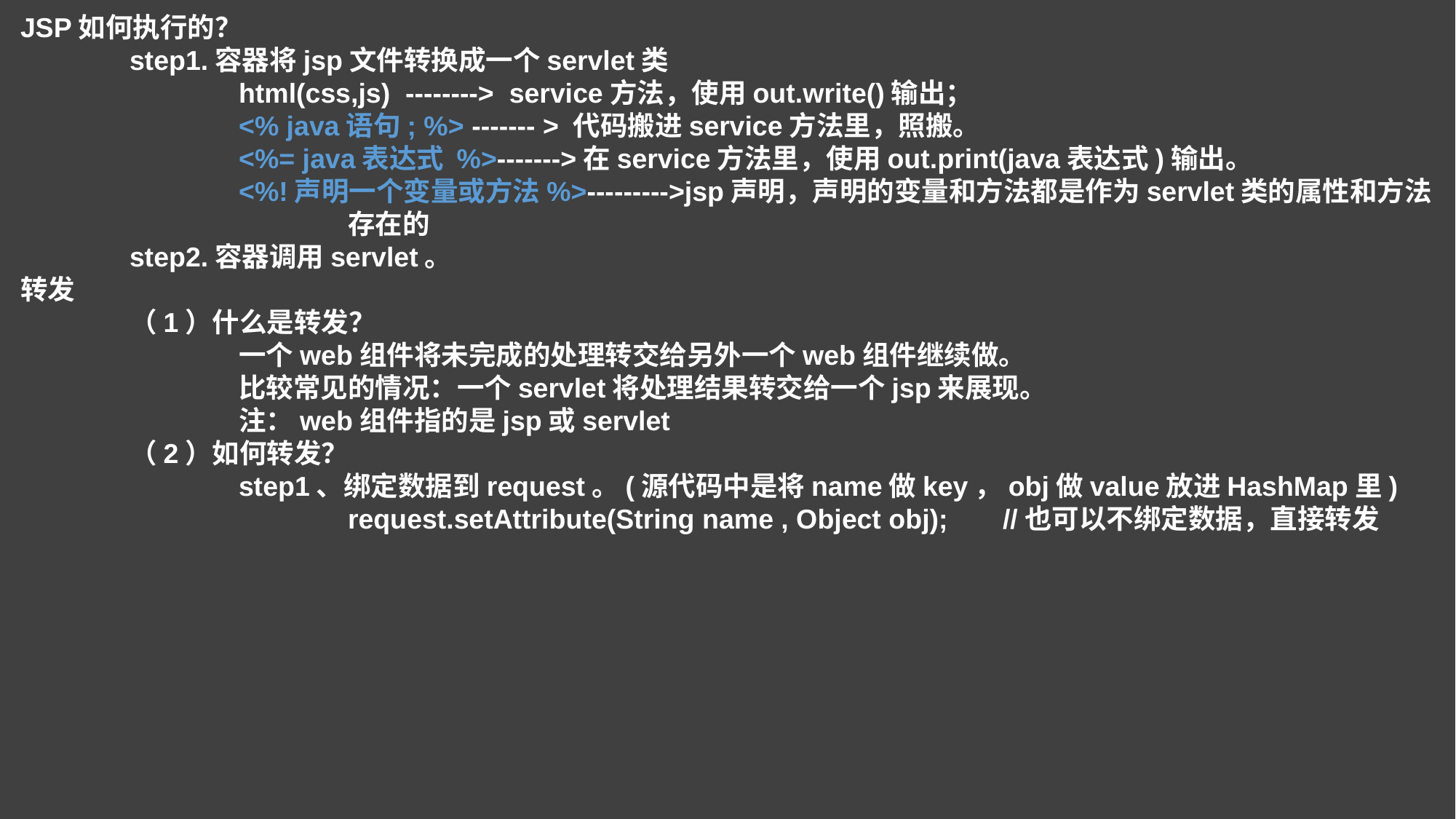

JSP如何执行的？
	step1.容器将jsp文件转换成一个servlet类
		html(css,js)  -------->  service方法，使用out.write()输出；
		<% java语句; %> ------- > 代码搬进service方法里，照搬。
		<%= java表达式 %>------->在service方法里，使用out.print(java表达式)输出。
		<%!声明一个变量或方法%>--------->jsp声明，声明的变量和方法都是作为servlet类的属性和方法			存在的
	step2.容器调用servlet。
转发
	（1）什么是转发？
		一个web组件将未完成的处理转交给另外一个web组件继续做。
		比较常见的情况：一个servlet将处理结果转交给一个jsp来展现。
		注：web组件指的是jsp或servlet
	（2）如何转发？
		step1、绑定数据到request。(源代码中是将name做key，obj做value放进HashMap里)
			request.setAttribute(String name , Object obj);	//也可以不绑定数据，直接转发